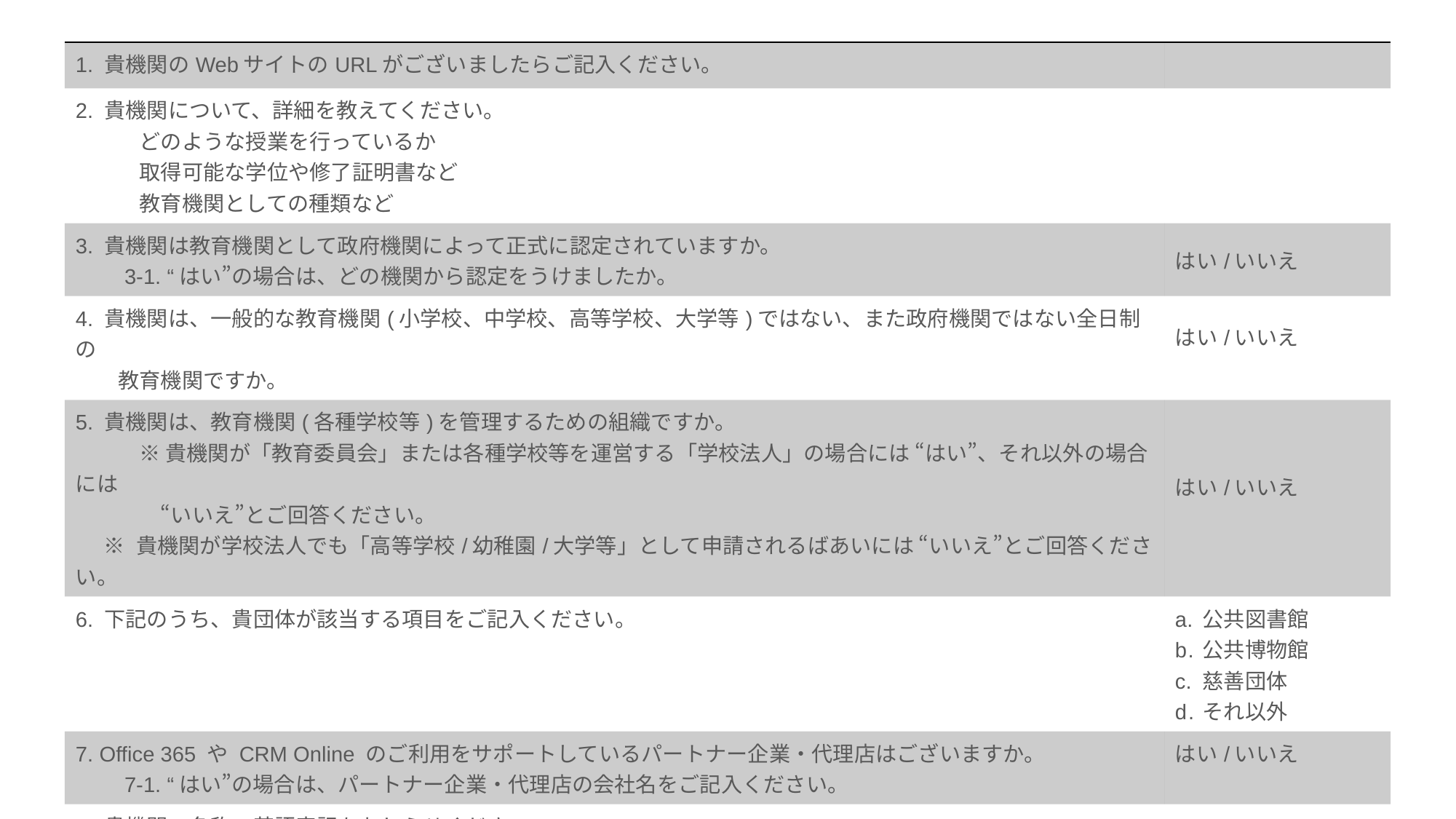

| 1. 貴機関のWebサイトのURLがございましたらご記入ください。 |  |
| --- | --- |
| 2. 貴機関について、詳細を教えてください。 　　　どのような授業を行っているか 　　　取得可能な学位や修了証明書など 　　　教育機関としての種類など |  |
| 3. 貴機関は教育機関として政府機関によって正式に認定されていますか。 　　3-1. “はい”の場合は、どの機関から認定をうけましたか。 | はい/いいえ |
| 4. 貴機関は、一般的な教育機関(小学校、中学校、高等学校、大学等)ではない、また政府機関ではない全日制の 　　教育機関ですか。 | はい/いいえ |
| 5. 貴機関は、教育機関(各種学校等)を管理するための組織ですか。 　　　※ 貴機関が「教育委員会」または各種学校等を運営する「学校法人」の場合には “はい”、それ以外の場合には 　　　　“いいえ”とご回答ください。 ※ 貴機関が学校法人でも「高等学校/幼稚園/大学等」として申請されるばあいには “いいえ”とご回答ください。 | はい/いいえ |
| 6. 下記のうち、貴団体が該当する項目をご記入ください。 | 公共図書館 公共博物館 慈善団体 それ以外 |
| 7. Office 365 や CRM Online のご利用をサポートしているパートナー企業・代理店はございますか。 　　7-1. “はい”の場合は、パートナー企業・代理店の会社名をご記入ください。 | はい/いいえ |
| 8. 貴機関の名称の英語表記をおしらせください。 |  |
| 9. ご担当者のお名前をフルネーム(カタカナ)でお知らせください。 |  |